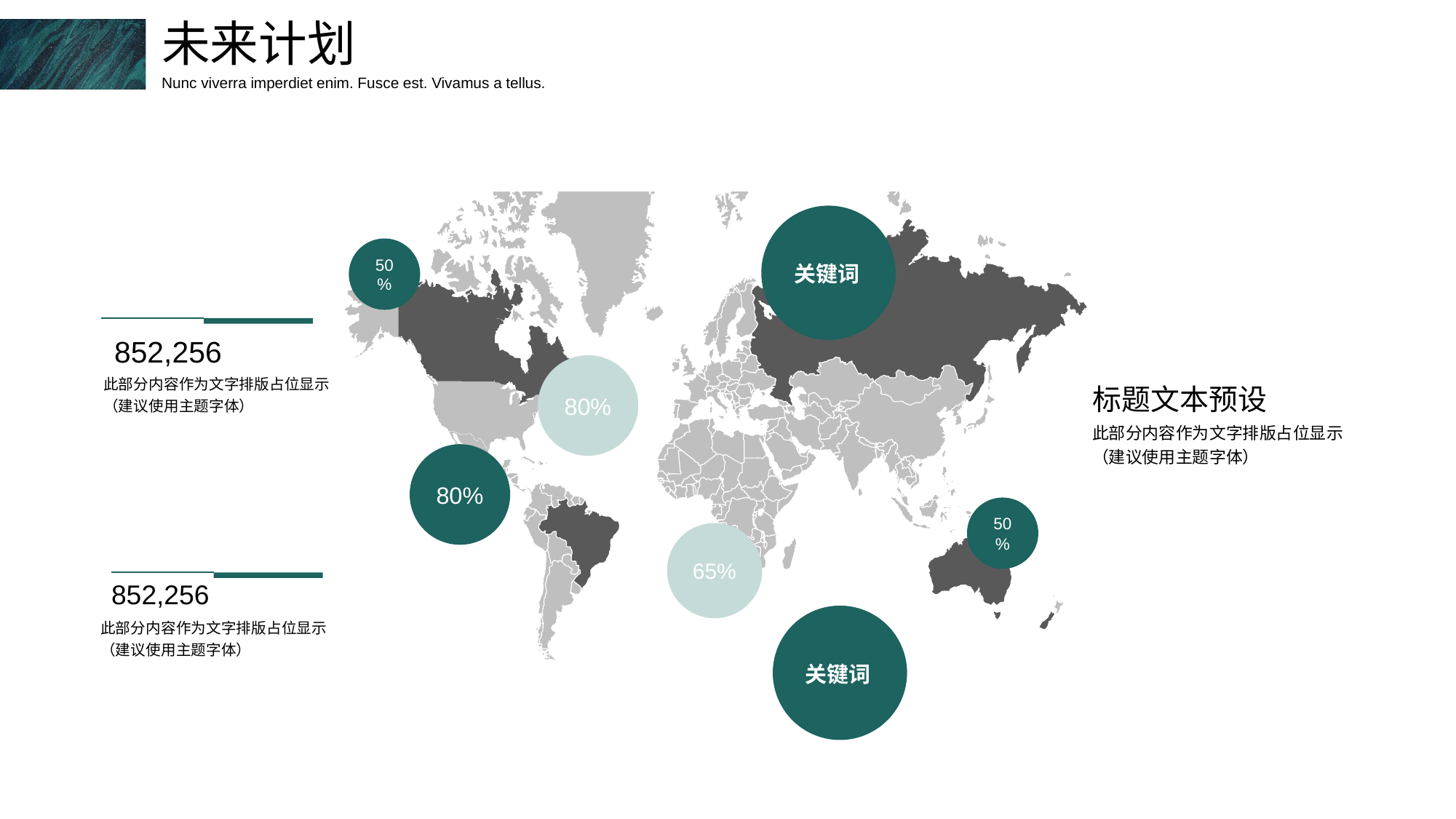

未来计划

Nunc viverra imperdiet enim. Fusce est. Vivamus a tellus.

50%
关键词

852,256
80%
此部分内容作为文字排版占位显示
（建议使用主题字体）
标题文本预设
此部分内容作为文字排版占位显示
（建议使用主题字体）
80%
50%
65%
852,256

此部分内容作为文字排版占位显示
（建议使用主题字体）
关键词